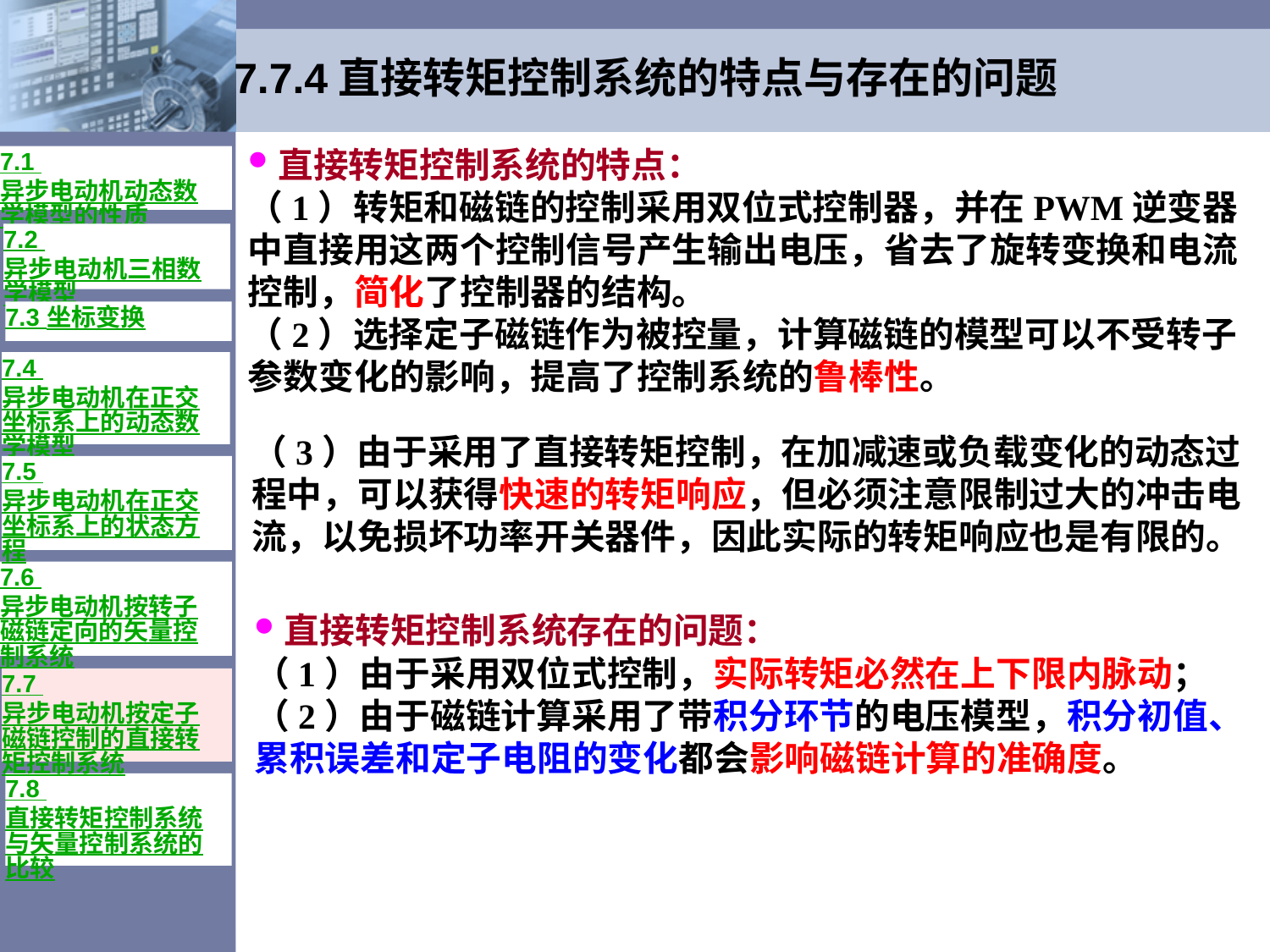

# 7.7.4直接转矩控制系统的特点与存在的问题
直接转矩控制系统的特点：
（1）转矩和磁链的控制采用双位式控制器，并在PWM逆变器中直接用这两个控制信号产生输出电压，省去了旋转变换和电流控制，简化了控制器的结构。
（2）选择定子磁链作为被控量，计算磁链的模型可以不受转子参数变化的影响，提高了控制系统的鲁棒性。
7.1 异步电动机动态数学模型的性质
7.2 异步电动机三相数学模型
7.3 坐标变换
7.4 异步电动机在正交坐标系上的动态数学模型

（3）由于采用了直接转矩控制，在加减速或负载变化的动态过程中，可以获得快速的转矩响应，但必须注意限制过大的冲击电流，以免损坏功率开关器件，因此实际的转矩响应也是有限的。
7.5 异步电动机在正交坐标系上的状态方程
7.6 异步电动机按转子磁链定向的矢量控制系统
直接转矩控制系统存在的问题：
（1）由于采用双位式控制，实际转矩必然在上下限内脉动；
（2）由于磁链计算采用了带积分环节的电压模型，积分初值、累积误差和定子电阻的变化都会影响磁链计算的准确度。
7.7 异步电动机按定子磁链控制的直接转矩控制系统
7.8 直接转矩控制系统与矢量控制系统的比较